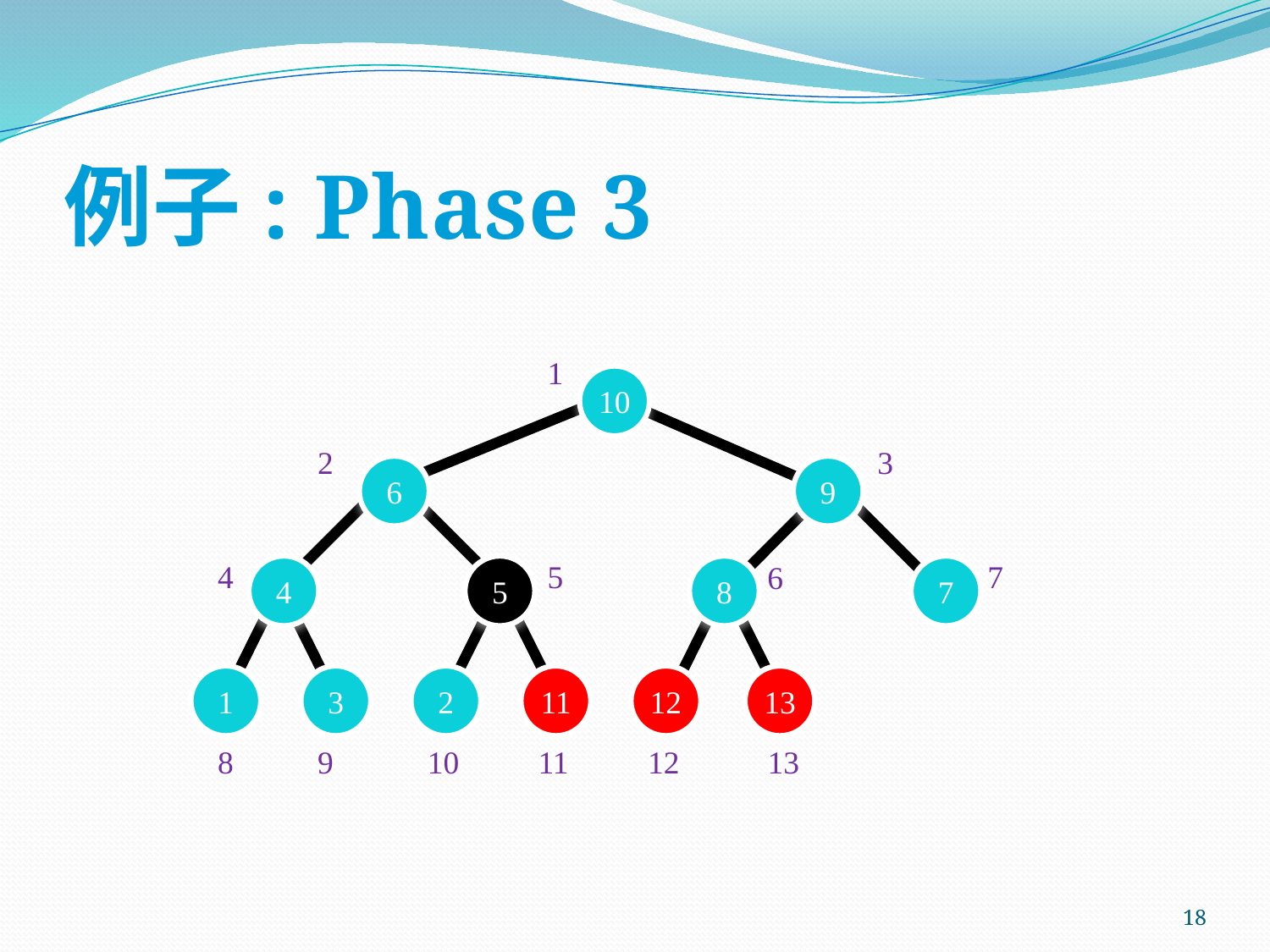

# 例子: Phase 3
1
10

2
3
6
9

4
5
7
6
4
5
8
7

1
3
2
11
12
13
8
9
10
11
12
13
18